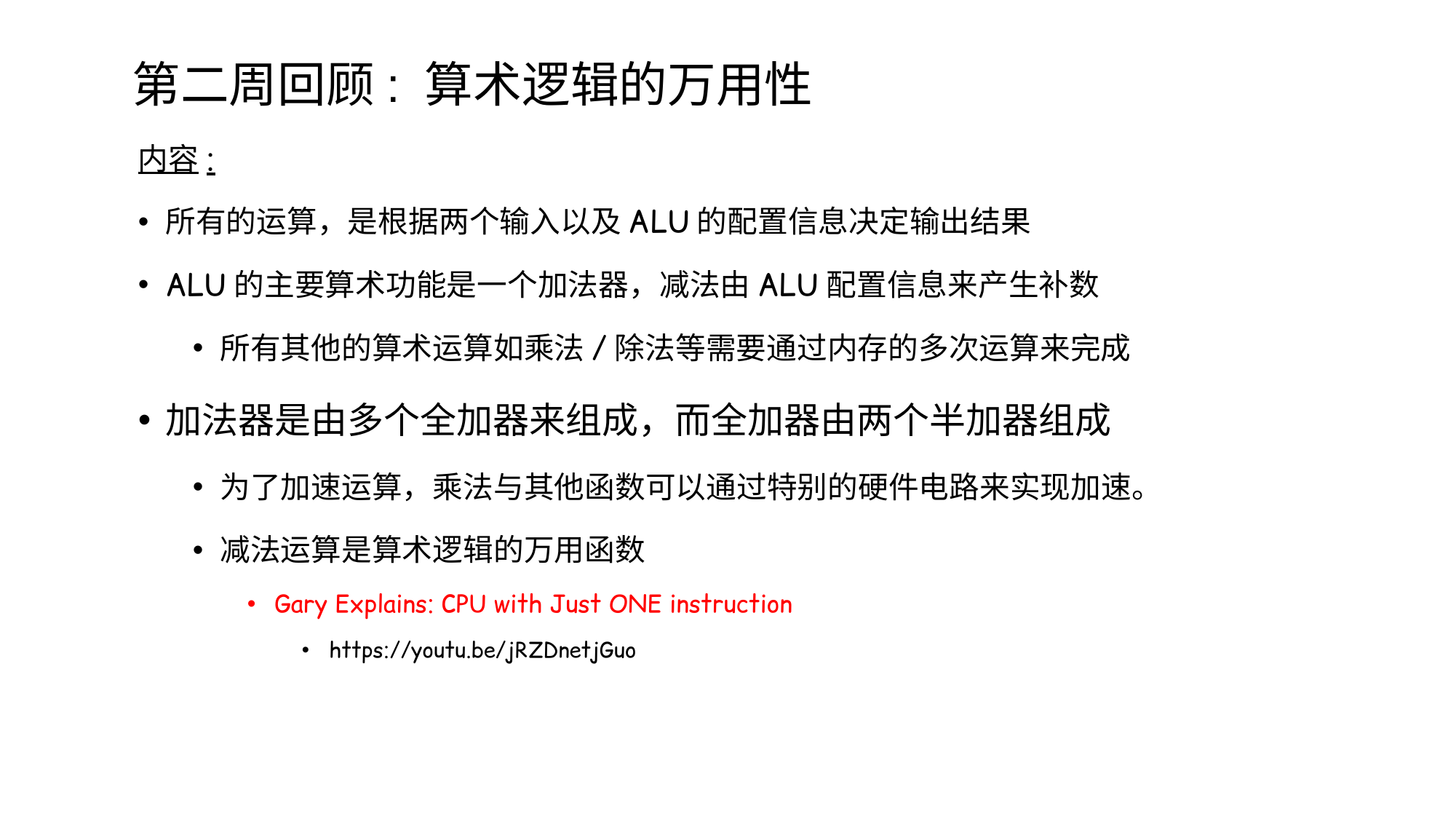

第二周回顾: 算术逻辑的万用性
内容:
所有的运算，是根据两个输入以及ALU的配置信息决定输出结果
ALU的主要算术功能是一个加法器，减法由ALU配置信息来产生补数
所有其他的算术运算如乘法/除法等需要通过内存的多次运算来完成
加法器是由多个全加器来组成，而全加器由两个半加器组成
为了加速运算，乘法与其他函数可以通过特别的硬件电路来实现加速。
减法运算是算术逻辑的万用函数
Gary Explains: CPU with Just ONE instruction
https://youtu.be/jRZDnetjGuo
3